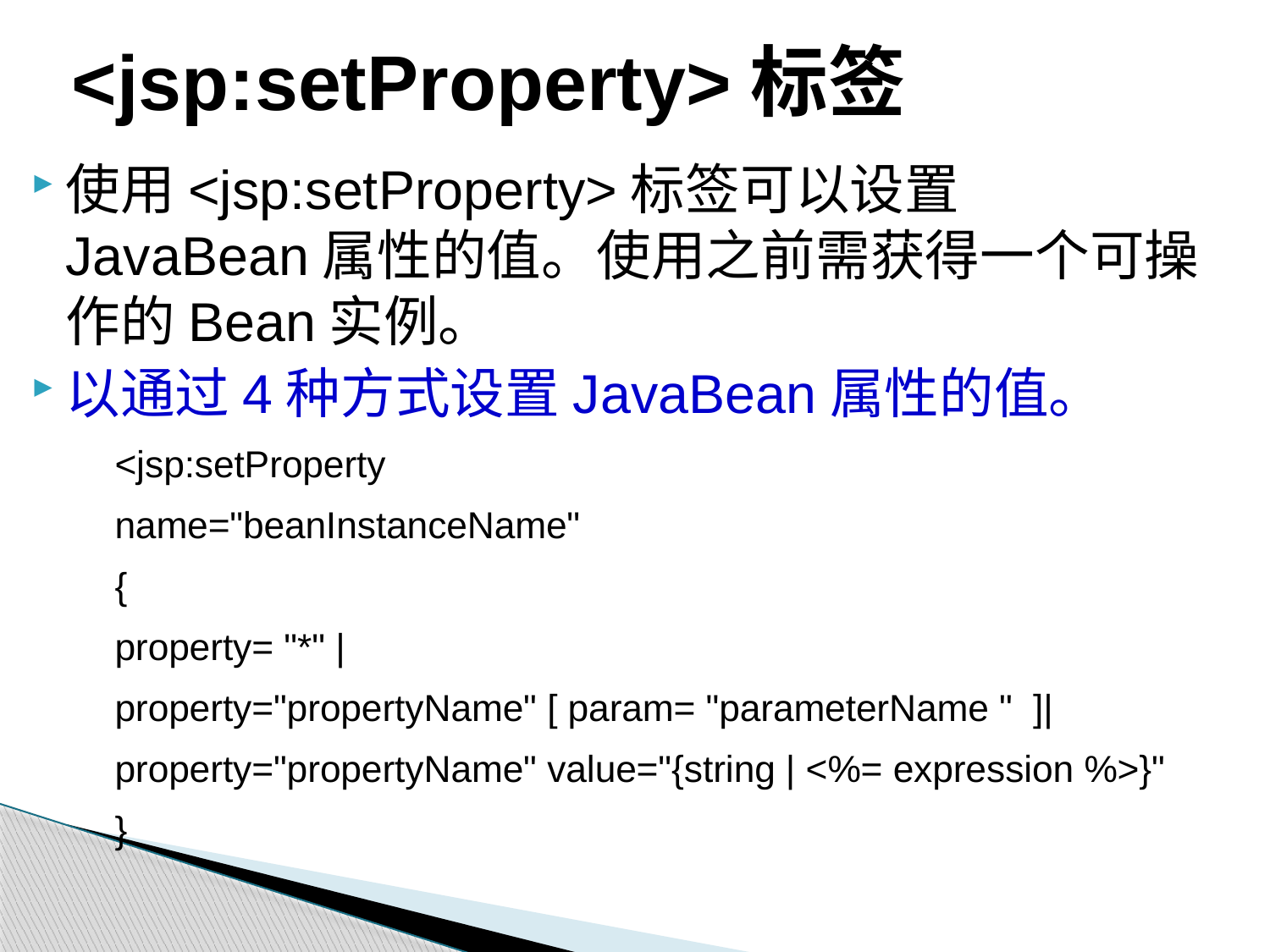

# <jsp:setProperty>标签
使用<jsp:setProperty>标签可以设置JavaBean属性的值。使用之前需获得一个可操作的Bean实例。
以通过4种方式设置JavaBean属性的值。
　　<jsp:setProperty
　　name="beanInstanceName"
　　{
　　property= "*" |
　　property="propertyName" [ param= "parameterName "  ]|
　　property="propertyName" value="{string | <%= expression %>}"
　　}